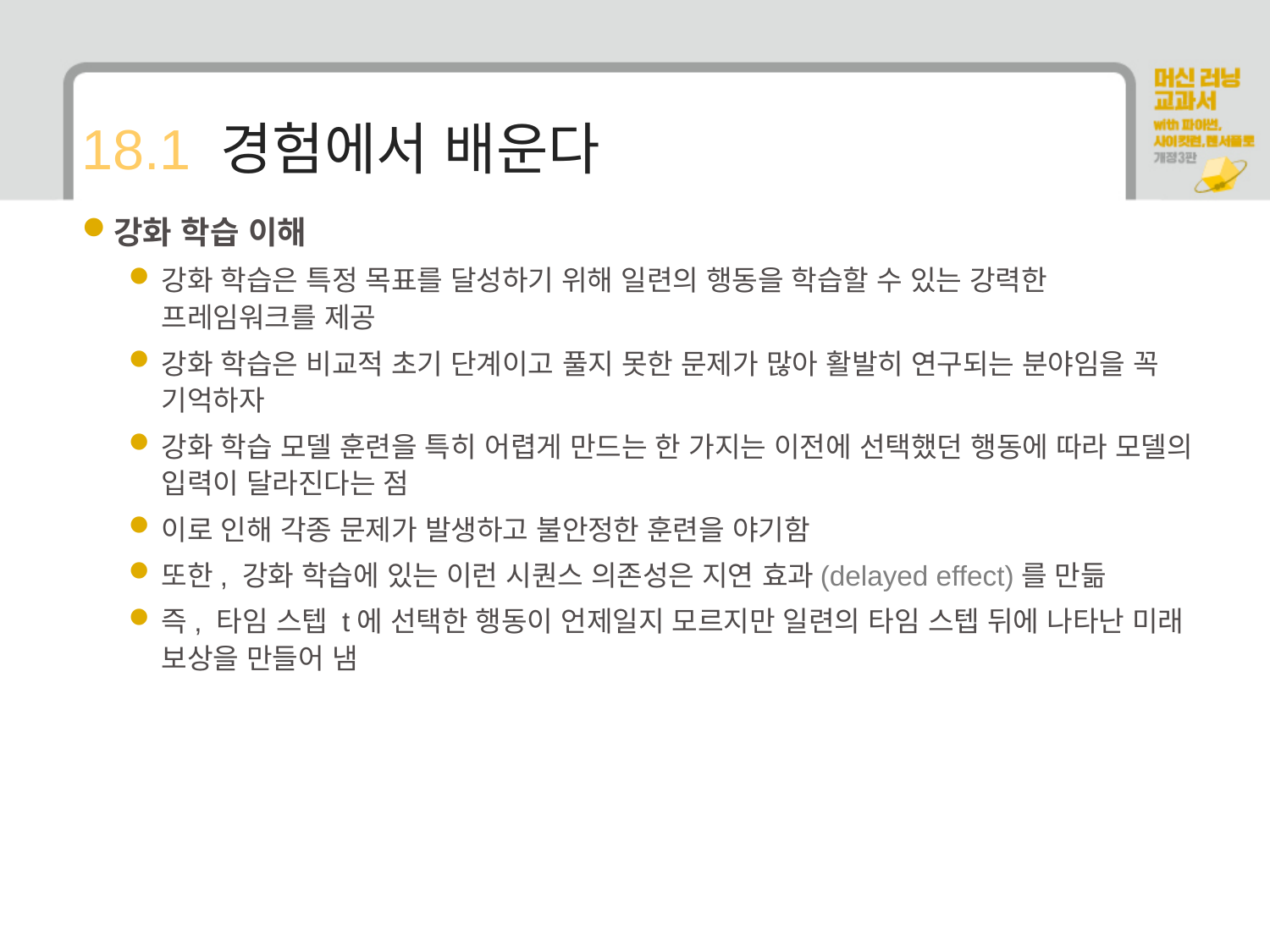

# 18.1 경험에서 배운다
강화 학습 이해
강화 학습은 특정 목표를 달성하기 위해 일련의 행동을 학습할 수 있는 강력한 프레임워크를 제공
강화 학습은 비교적 초기 단계이고 풀지 못한 문제가 많아 활발히 연구되는 분야임을 꼭 기억하자
강화 학습 모델 훈련을 특히 어렵게 만드는 한 가지는 이전에 선택했던 행동에 따라 모델의 입력이 달라진다는 점
이로 인해 각종 문제가 발생하고 불안정한 훈련을 야기함
또한, 강화 학습에 있는 이런 시퀀스 의존성은 지연 효과(delayed effect)를 만듦
즉, 타임 스텝 t에 선택한 행동이 언제일지 모르지만 일련의 타임 스텝 뒤에 나타난 미래 보상을 만들어 냄